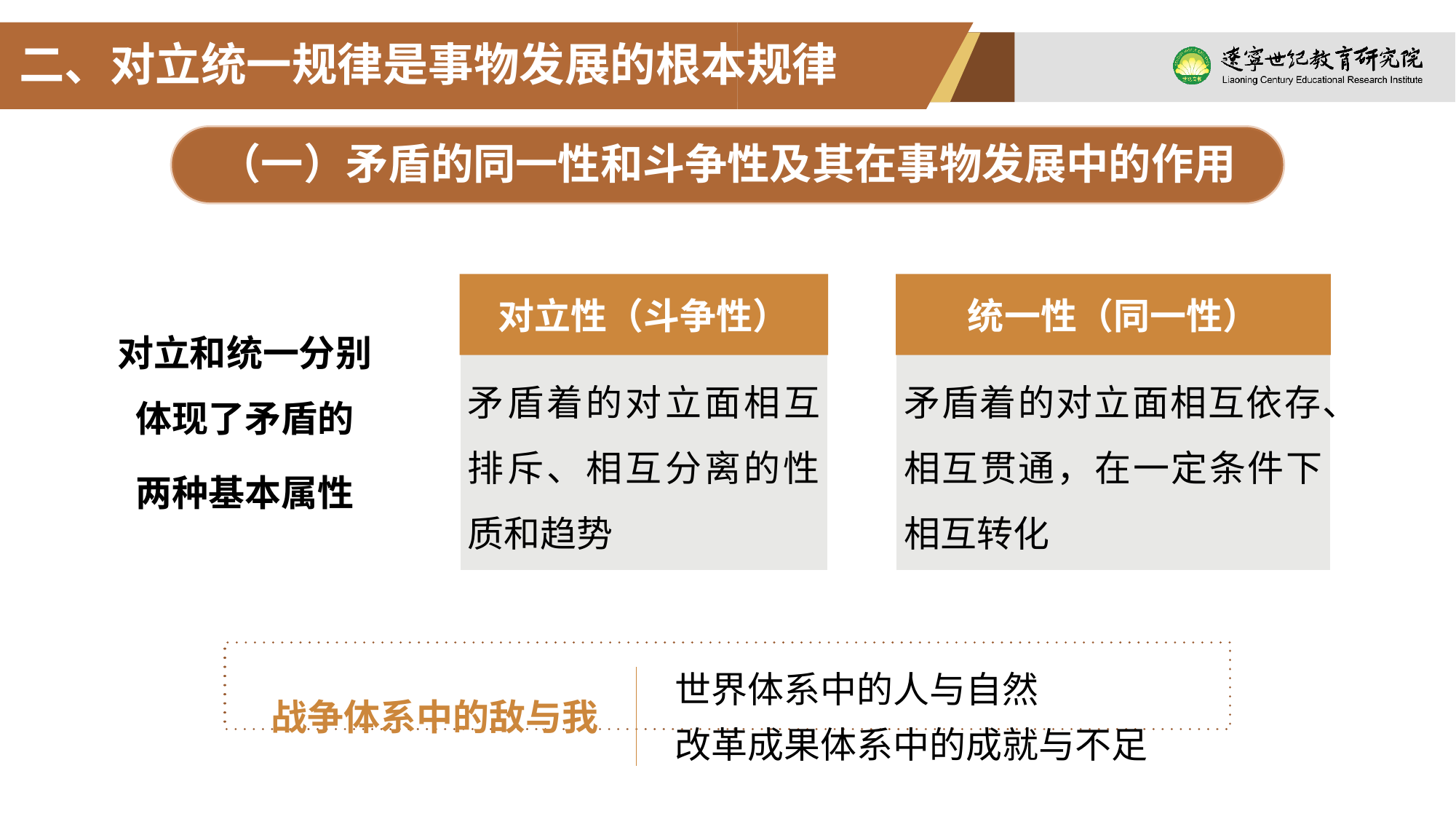

二、对立统一规律是事物发展的根本规律
（一）矛盾的同一性和斗争性及其在事物发展中的作用
对立性（斗争性）
矛盾着的对立面相互排斥、相互分离的性质和趋势
统一性（同一性）
矛盾着的对立面相互依存、
相互贯通，在一定条件下相互转化
对立和统一分别体现了矛盾的
两种基本属性

世界体系中的人与自然
改革成果体系中的成就与不足
战争体系中的敌与我